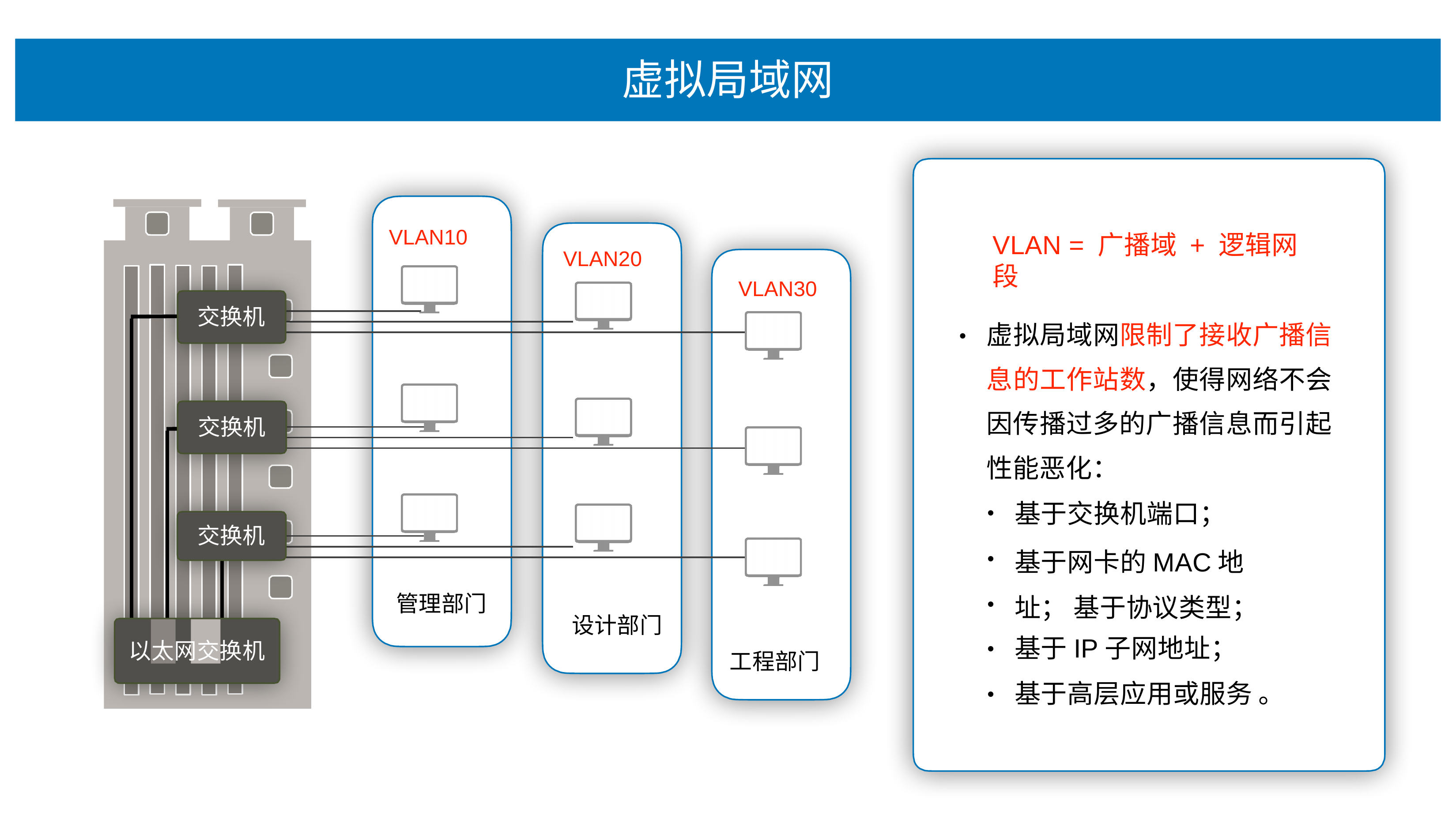

# 虚拟局域⽹

VLAN10

VLAN = ⼴播域 + 逻辑⽹段

VLAN20

VLAN30

交换机
虚拟局域⽹限制了接收⼴播信 息的⼯作站数，使得⽹络不会 因传播过多的⼴播信息⽽引起 性能恶化：

•

交换机

基于交换机端⼝；
基于⽹卡的MAC地址； 基于协议类型；
基于IP⼦⽹地址；
基于⾼层应⽤或服务 。

交换机

•

管理部⻔
•

设计部⻔

太
交
•
以
⽹
换机
⼯程部⻔
•